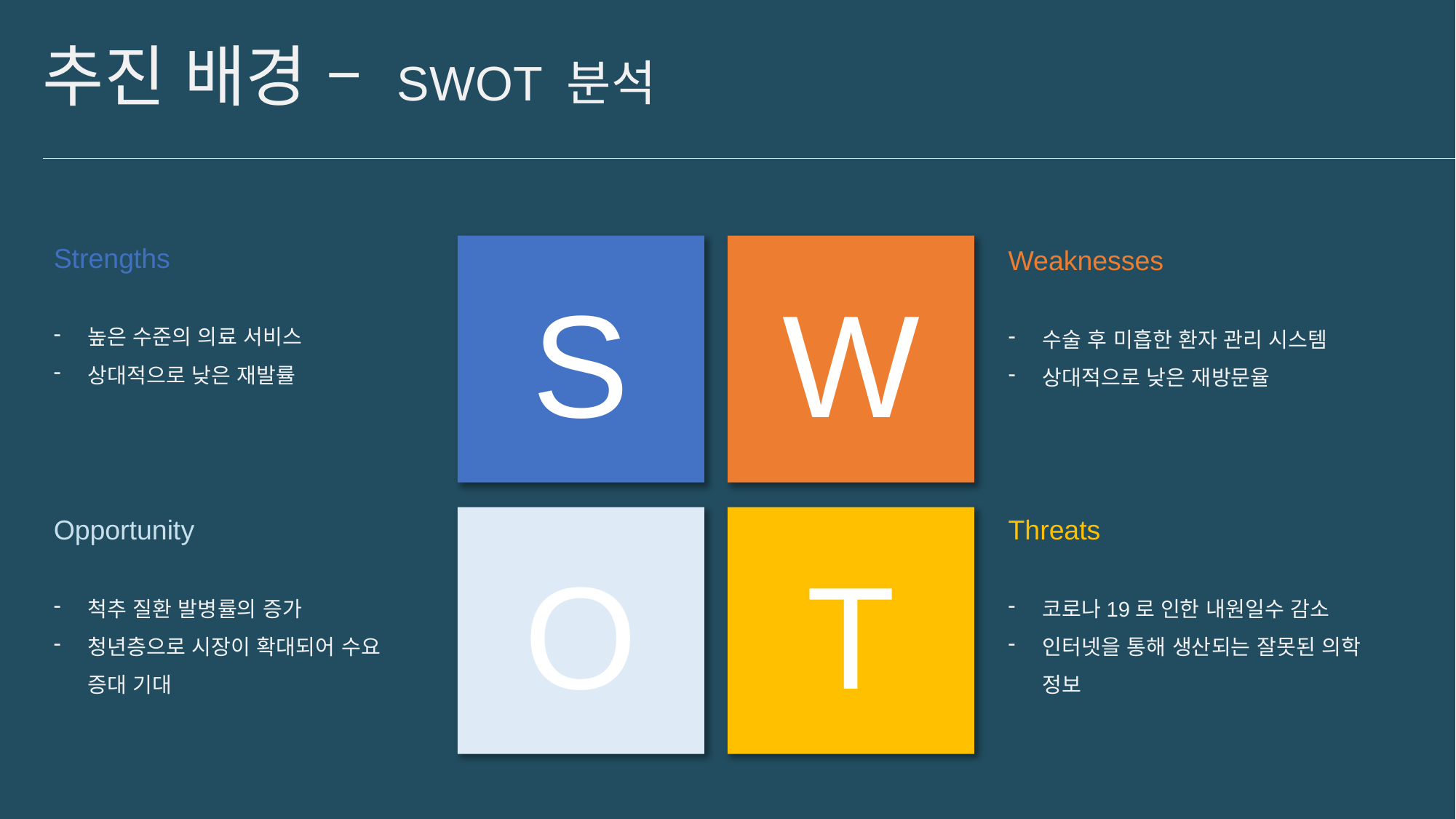

# 추진 배경 – SWOT 분석
Strengths
S
W
Weaknesses
높은 수준의 의료 서비스
상대적으로 낮은 재발률
수술 후 미흡한 환자 관리 시스템
상대적으로 낮은 재방문율
Opportunity
O
T
Threats
척추 질환 발병률의 증가
청년층으로 시장이 확대되어 수요 증대 기대
코로나19로 인한 내원일수 감소
인터넷을 통해 생산되는 잘못된 의학 정보